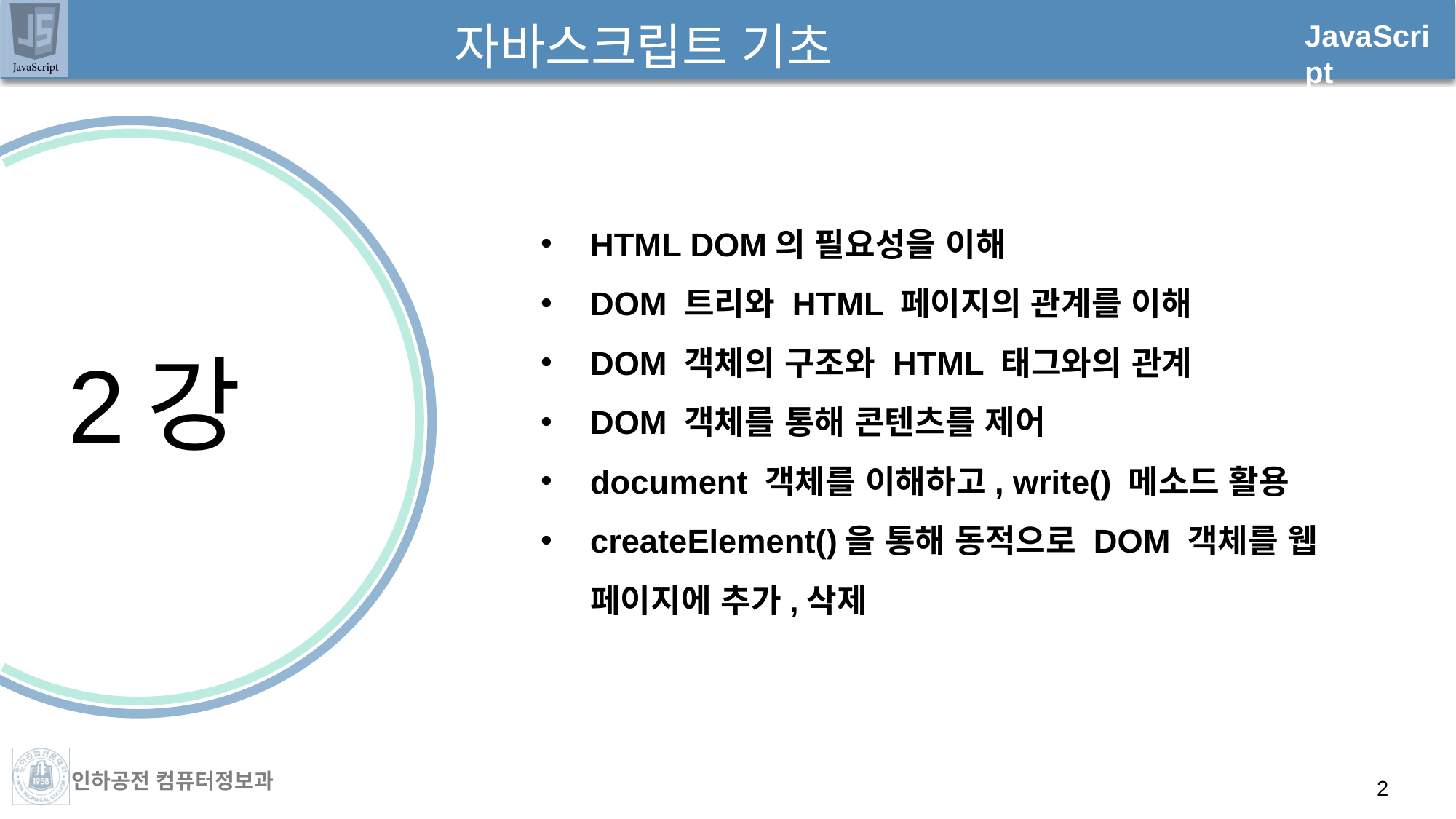

# 자바스크립트 기초

HTML DOM의 필요성을 이해
DOM 트리와 HTML 페이지의 관계를 이해
DOM 객체의 구조와 HTML 태그와의 관계
DOM 객체를 통해 콘텐츠를 제어
document 객체를 이해하고, write() 메소드 활용
createElement()을 통해 동적으로 DOM 객체를 웹 페이지에 추가,삭제

2강